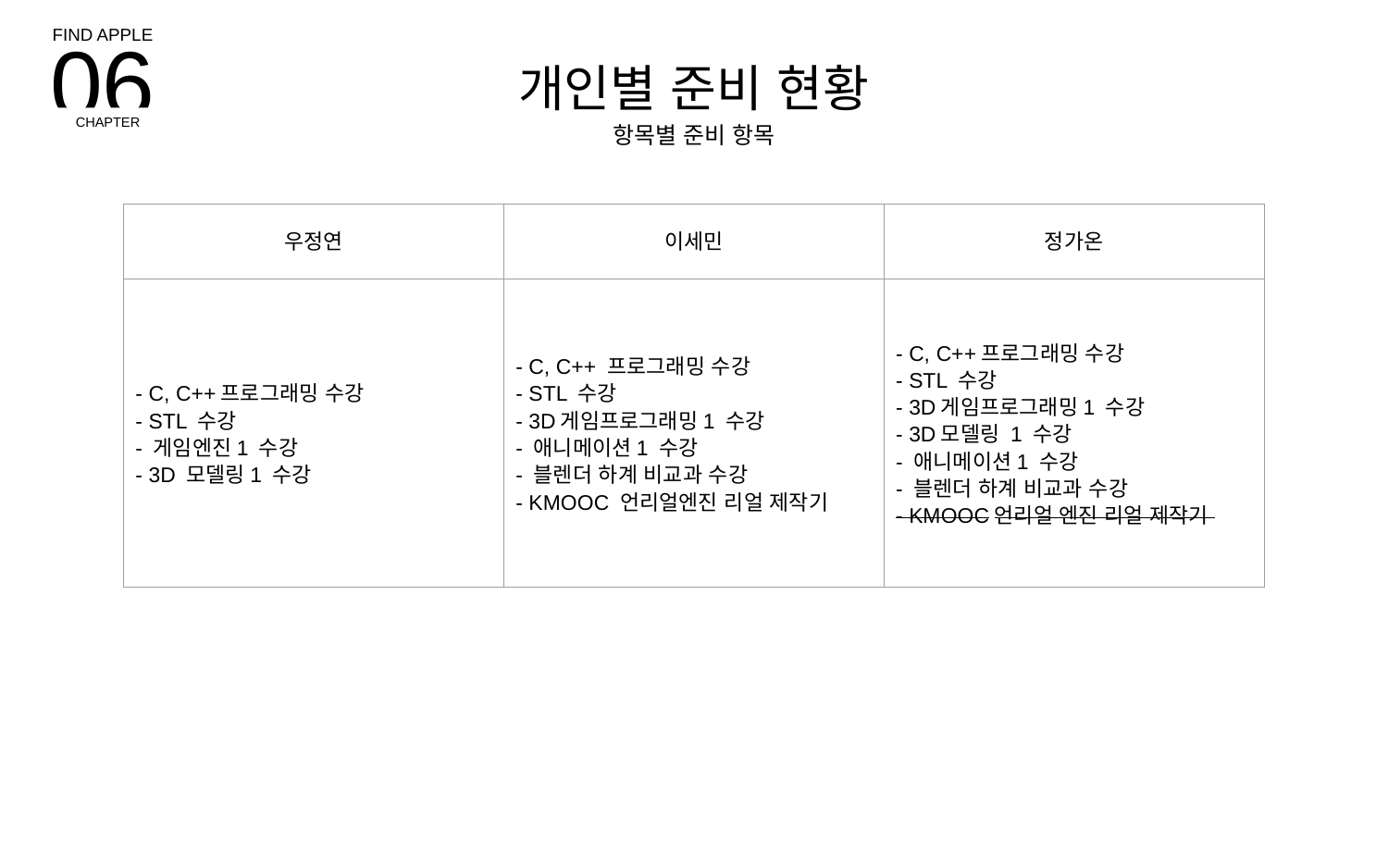

FIND APPLE

06
CHAPTER
개인별 준비 현황
항목별 준비 항목
| 우정연 | 이세민 | 정가온 |
| --- | --- | --- |
| - C, C++프로그래밍 수강 - STL 수강 - 게임엔진1 수강 - 3D 모델링1 수강 | - C, C++ 프로그래밍 수강 - STL 수강 - 3D게임프로그래밍1 수강 - 애니메이션1 수강 - 블렌더 하계 비교과 수강 - KMOOC 언리얼엔진 리얼 제작기 | - C, C++프로그래밍 수강 - STL 수강 - 3D게임프로그래밍1 수강 - 3D모델링 1 수강 - 애니메이션1 수강 - 블렌더 하계 비교과 수강 - KMOOC언리얼 엔진 리얼 제작기 |